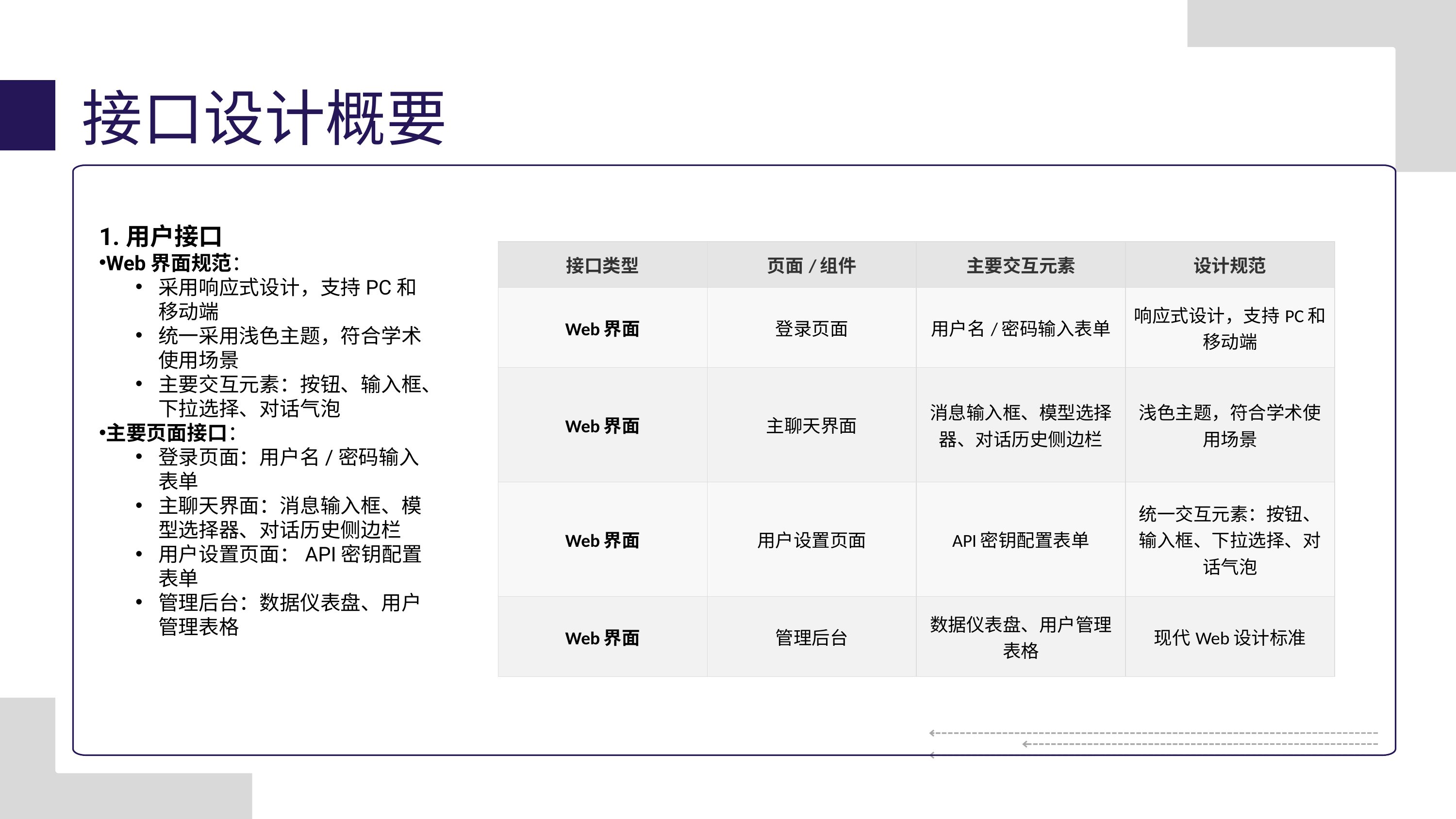

接口设计概要

1.用户接口
Web界面规范：
采用响应式设计，支持PC和移动端
统一采用浅色主题，符合学术使用场景
主要交互元素：按钮、输入框、下拉选择、对话气泡
主要页面接口：
登录页面：用户名/密码输入表单
主聊天界面：消息输入框、模型选择器、对话历史侧边栏
用户设置页面：API密钥配置表单
管理后台：数据仪表盘、用户管理表格
| 接口类型 | 页面/组件 | 主要交互元素 | 设计规范 |
| --- | --- | --- | --- |
| Web界面 | 登录页面 | 用户名/密码输入表单 | 响应式设计，支持PC和移动端 |
| Web界面 | 主聊天界面 | 消息输入框、模型选择器、对话历史侧边栏 | 浅色主题，符合学术使用场景 |
| Web界面 | 用户设置页面 | API密钥配置表单 | 统一交互元素：按钮、输入框、下拉选择、对话气泡 |
| Web界面 | 管理后台 | 数据仪表盘、用户管理表格 | 现代Web设计标准 |